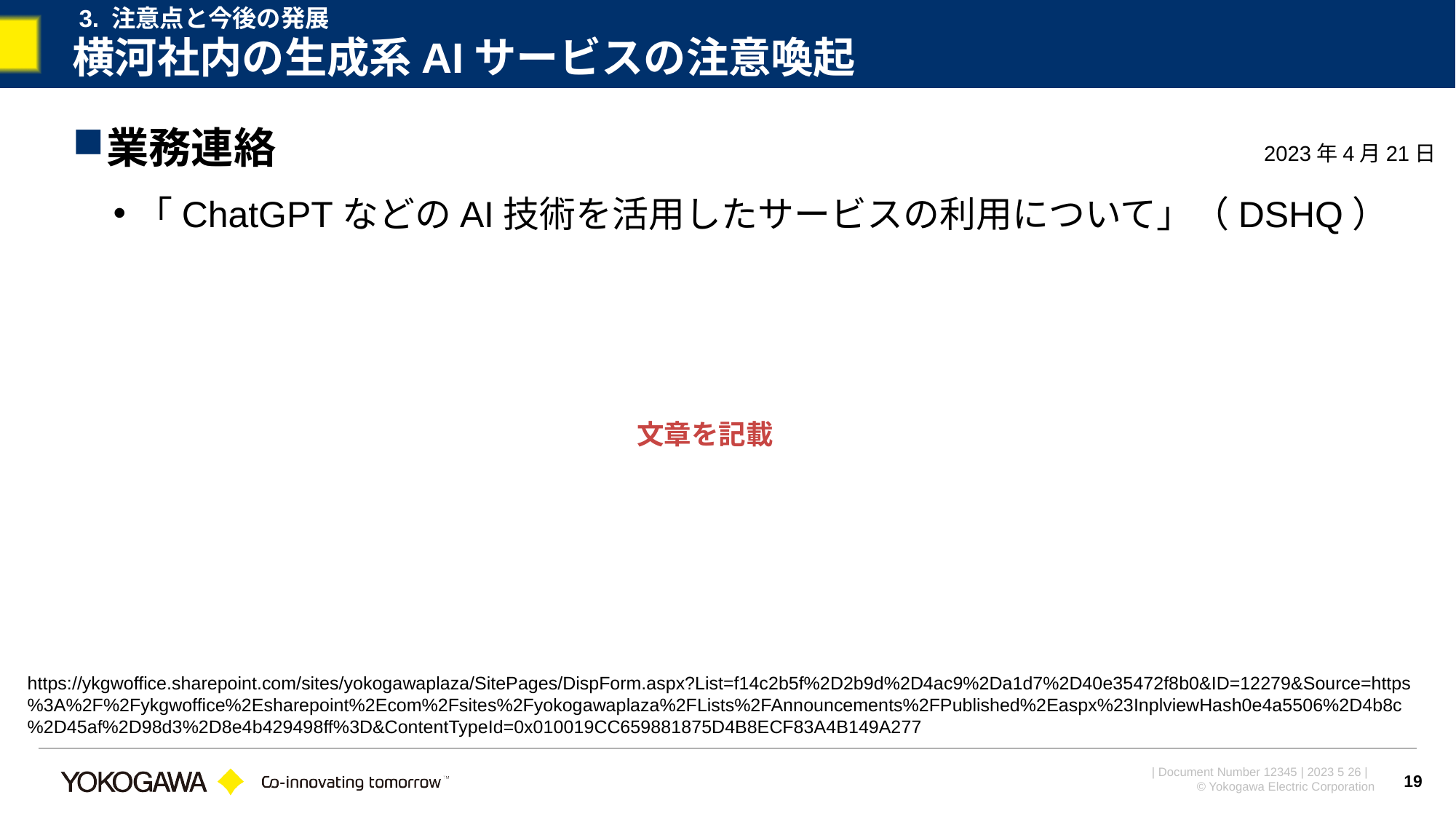

3. 注意点と今後の発展
# 横河社内の生成系AIサービスの注意喚起
業務連絡
「ChatGPTなどのAI技術を活用したサービスの利用について」（DSHQ）
2023年4月21日
文章を記載
https://ykgwoffice.sharepoint.com/sites/yokogawaplaza/SitePages/DispForm.aspx?List=f14c2b5f%2D2b9d%2D4ac9%2Da1d7%2D40e35472f8b0&ID=12279&Source=https%3A%2F%2Fykgwoffice%2Esharepoint%2Ecom%2Fsites%2Fyokogawaplaza%2FLists%2FAnnouncements%2FPublished%2Easpx%23InplviewHash0e4a5506%2D4b8c%2D45af%2D98d3%2D8e4b429498ff%3D&ContentTypeId=0x010019CC659881875D4B8ECF83A4B149A277
19